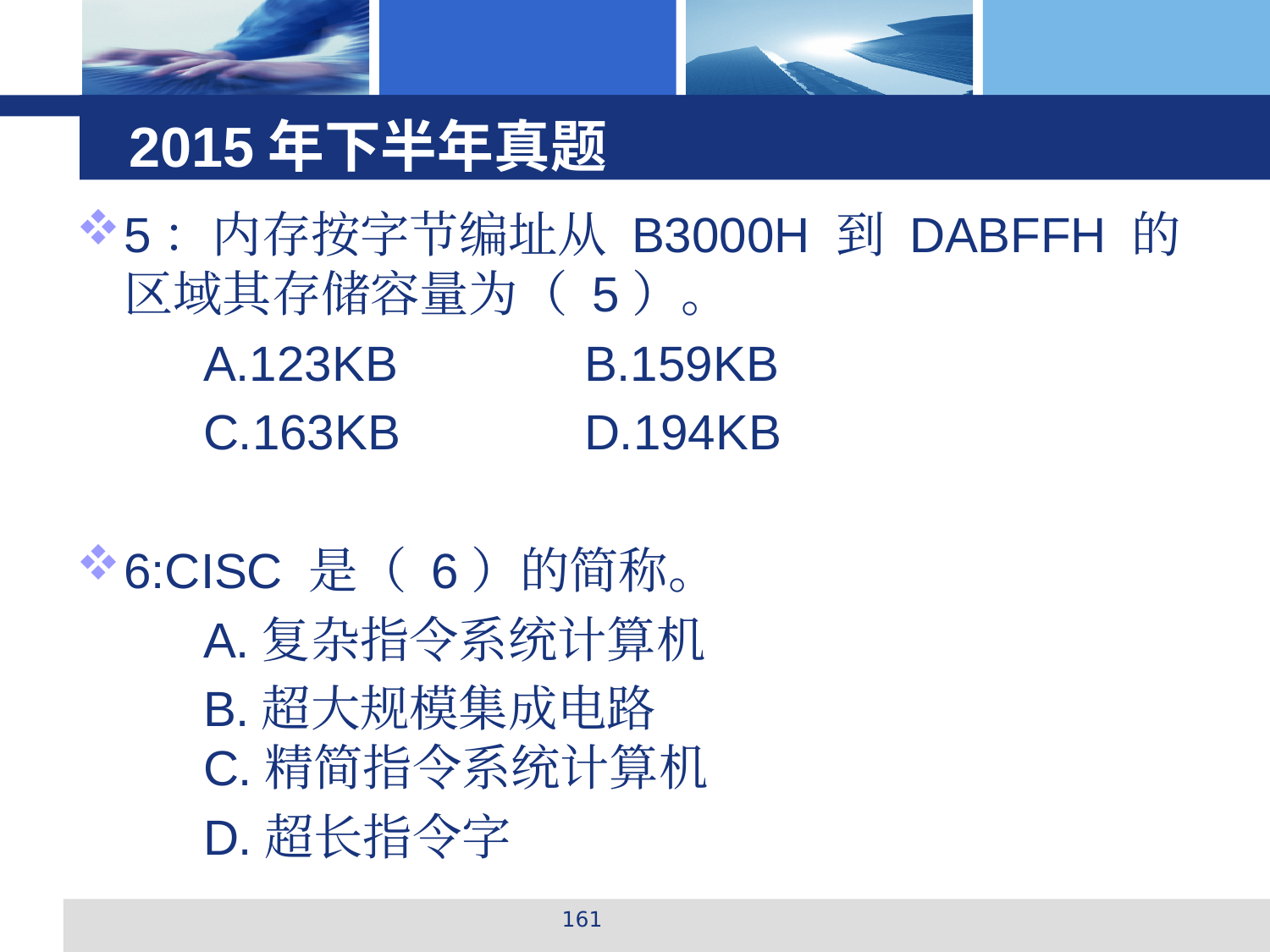

# 2015年下半年真题
5：内存按字节编址从 B3000H 到 DABFFH 的区域其存储容量为（ 5）。
	A.123KB 		B.159KB
	C.163KB 		D.194KB

6:CISC 是（ 6）的简称。
	A.复杂指令系统计算机
	B.超大规模集成电路
	C.精简指令系统计算机
	D.超长指令字
161